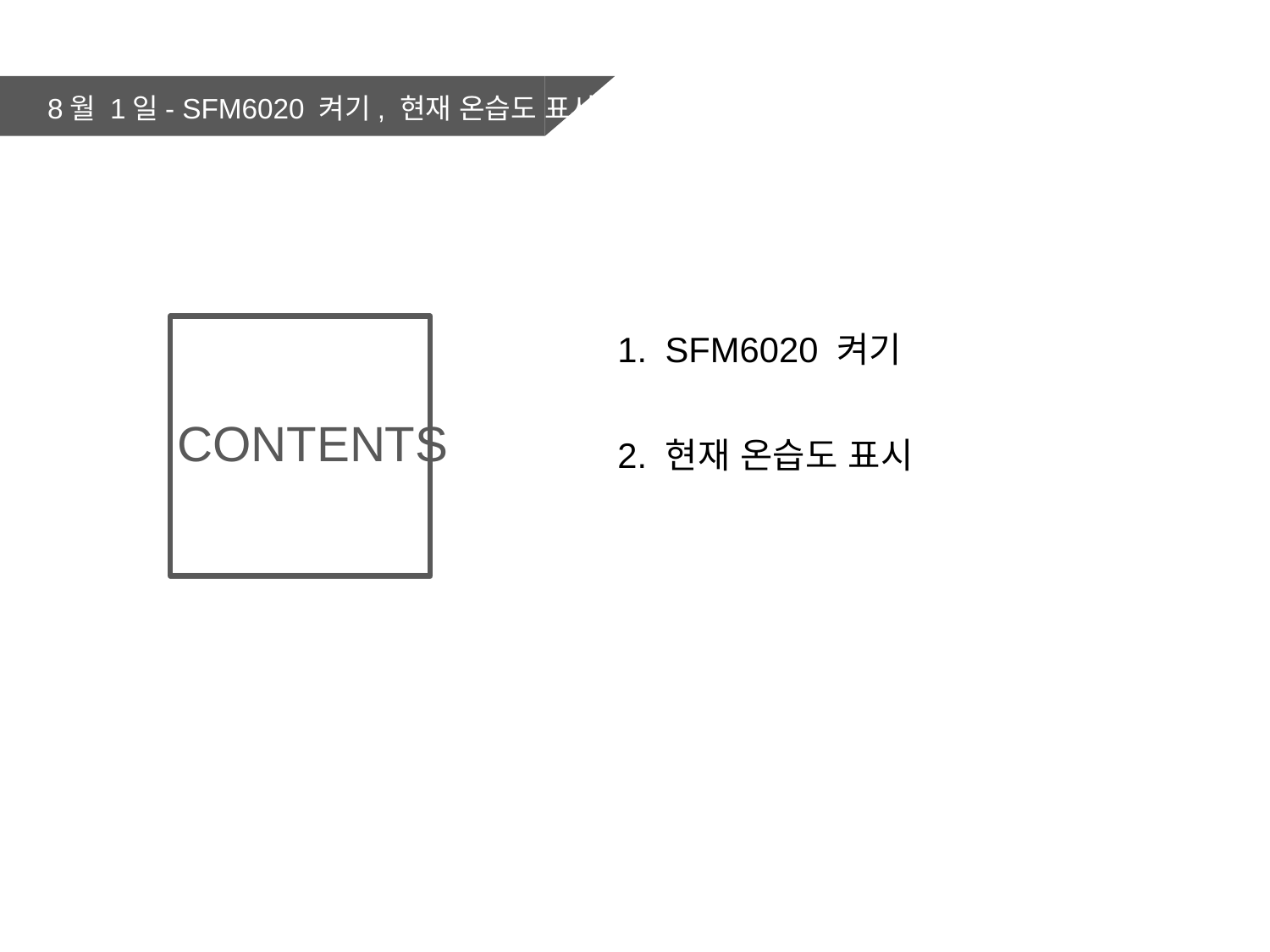

8월 1일- SFM6020 켜기, 현재 온습도 표시
SFM6020 켜기
현재 온습도 표시

CONTENTS